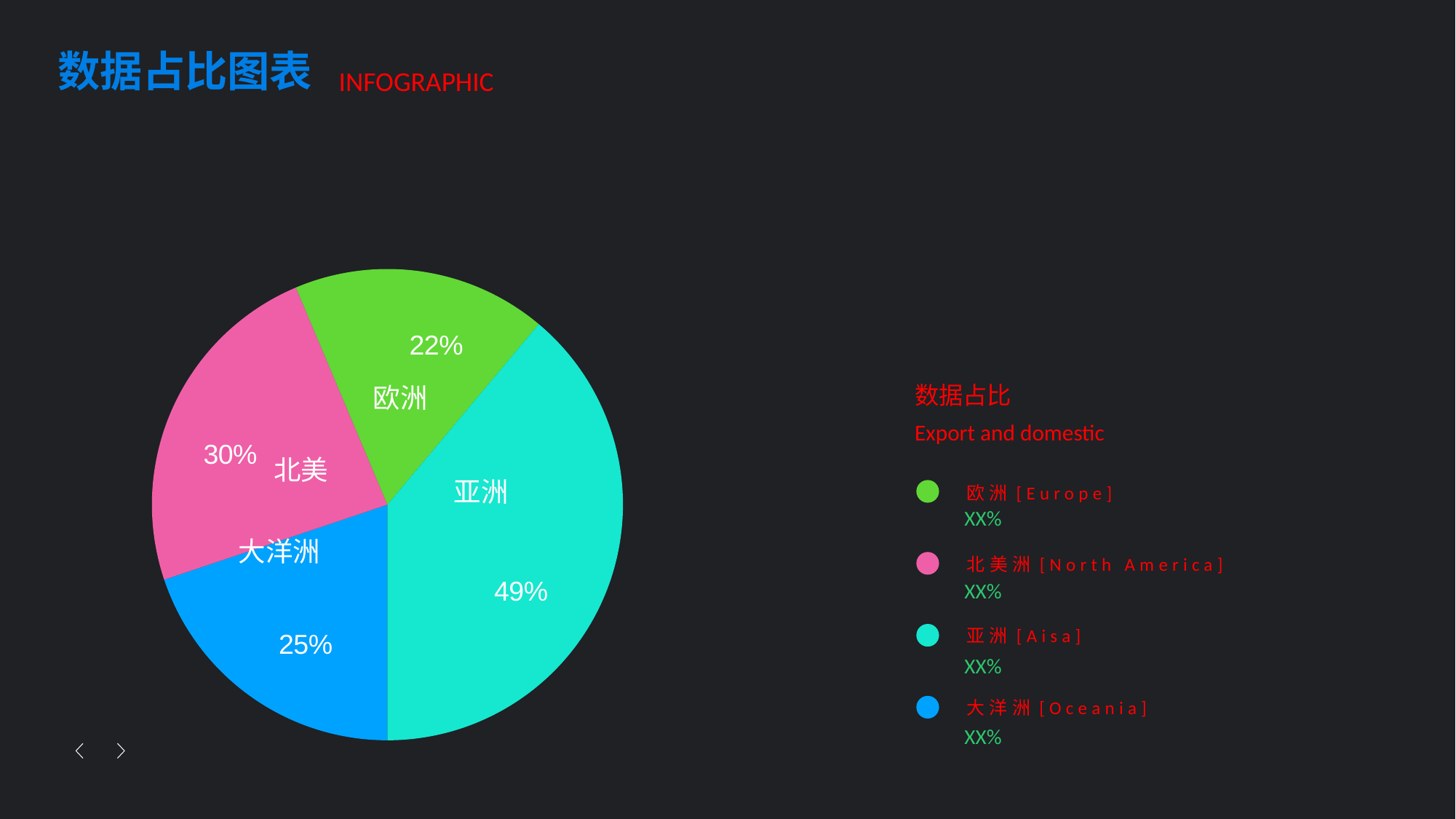

数据占比图表
INFOGRAPHIC

### Chart

| Category | 销售额 |
|---|---|
| 欧洲 | 0.25 |
| 北美洲 | 0.3 |
| 大洋洲 | 0.22 |
| 亚洲 | 0.49 |
欧洲
数据占比
Export and domestic
北美
亚洲
欧洲[Europe]

XX%
大洋洲
北美洲[North America]

XX%
亚洲[Aisa]

XX%
大洋洲[Oceania]

XX%